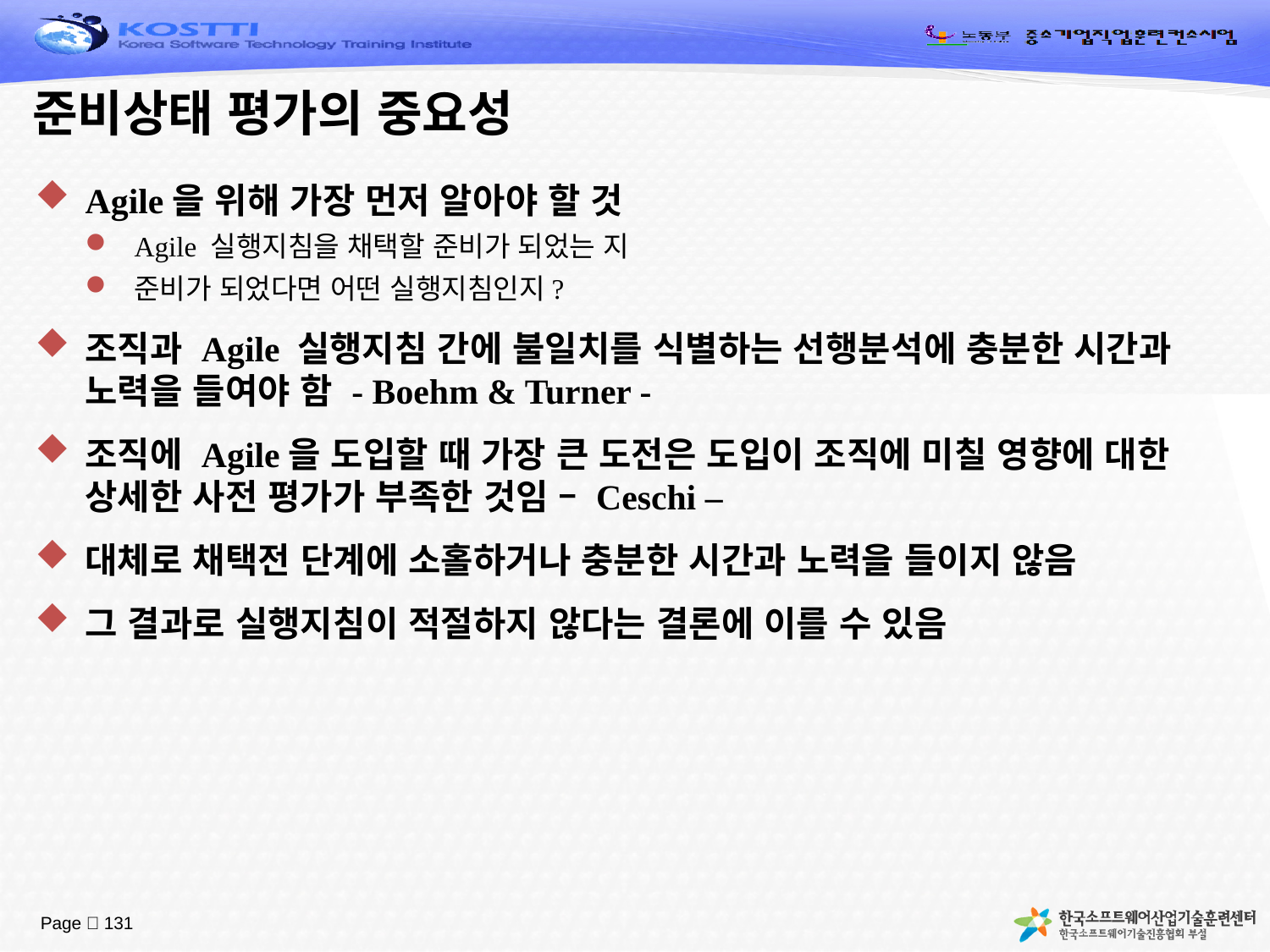

# 준비상태 평가의 중요성
Agile을 위해 가장 먼저 알아야 할 것
Agile 실행지침을 채택할 준비가 되었는 지
준비가 되었다면 어떤 실행지침인지?
조직과 Agile 실행지침 간에 불일치를 식별하는 선행분석에 충분한 시간과 노력을 들여야 함 - Boehm & Turner -
조직에 Agile을 도입할 때 가장 큰 도전은 도입이 조직에 미칠 영향에 대한 상세한 사전 평가가 부족한 것임 – Ceschi –
대체로 채택전 단계에 소홀하거나 충분한 시간과 노력을 들이지 않음
그 결과로 실행지침이 적절하지 않다는 결론에 이를 수 있음